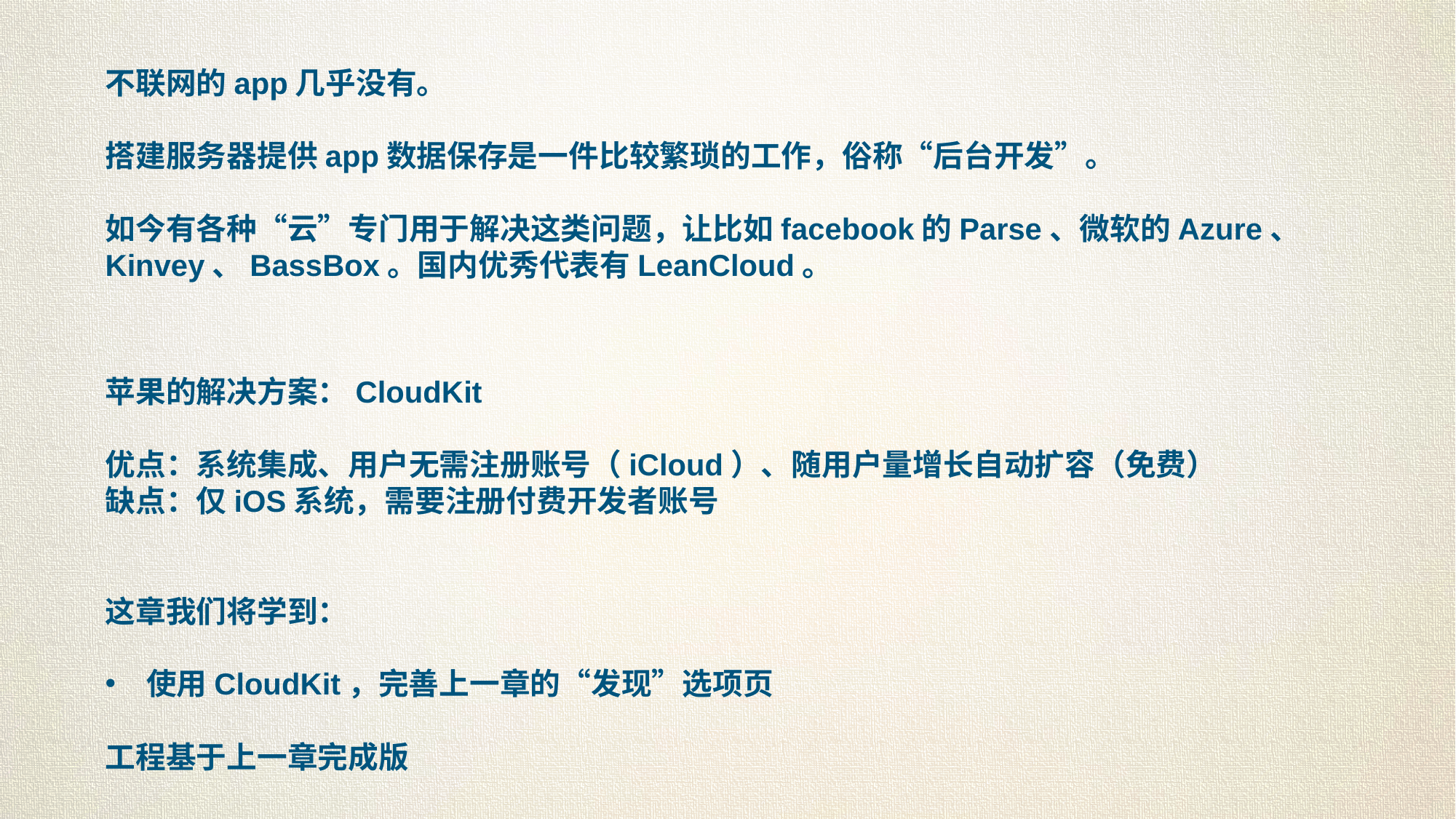

不联网的app几乎没有。

搭建服务器提供app数据保存是一件比较繁琐的工作，俗称“后台开发”。

如今有各种“云”专门用于解决这类问题，让比如facebook的Parse、微软的Azure、Kinvey、BassBox。国内优秀代表有LeanCloud。

苹果的解决方案：CloudKit

优点：系统集成、用户无需注册账号（iCloud）、随用户量增长自动扩容（免费）
缺点：仅iOS系统，需要注册付费开发者账号
这章我们将学到：

使用CloudKit，完善上一章的“发现”选项页

工程基于上一章完成版